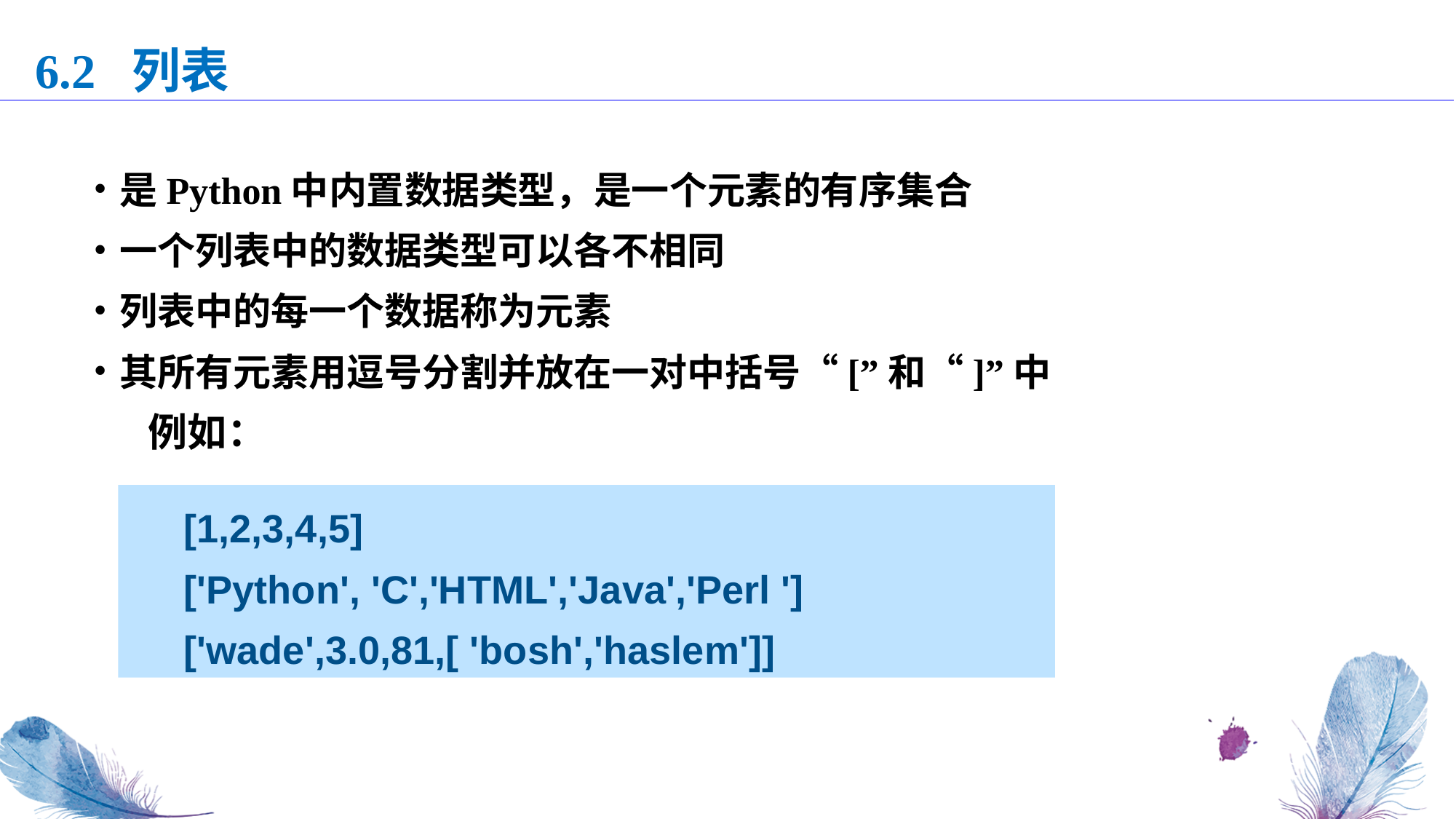

6.2  列表
是Python中内置数据类型，是一个元素的有序集合
一个列表中的数据类型可以各不相同
列表中的每一个数据称为元素
其所有元素用逗号分割并放在一对中括号“[”和“]”中
例如：

[1,2,3,4,5]
['Python', 'C','HTML','Java','Perl ']
['wade',3.0,81,[ 'bosh','haslem']]